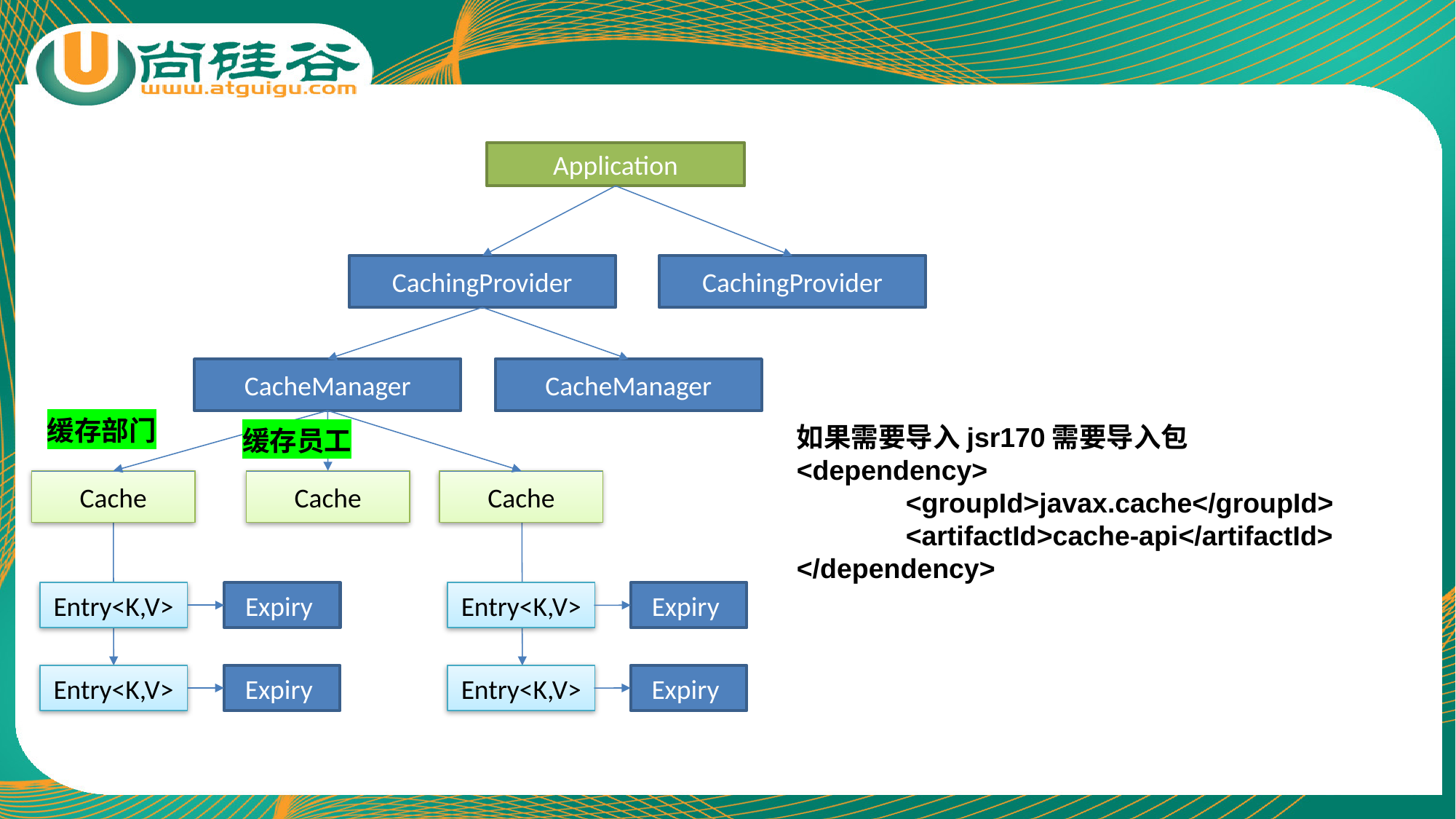

Application
CachingProvider
CachingProvider
CacheManager
CacheManager
Cache
Cache
Cache
Entry<K,V>
Expiry
Entry<K,V>
Expiry
Expiry
Expiry
Entry<K,V>
Entry<K,V>
缓存部门
如果需要导入jsr170需要导入包
<dependency>
	<groupId>javax.cache</groupId>
	<artifactId>cache-api</artifactId>
</dependency>
缓存员工